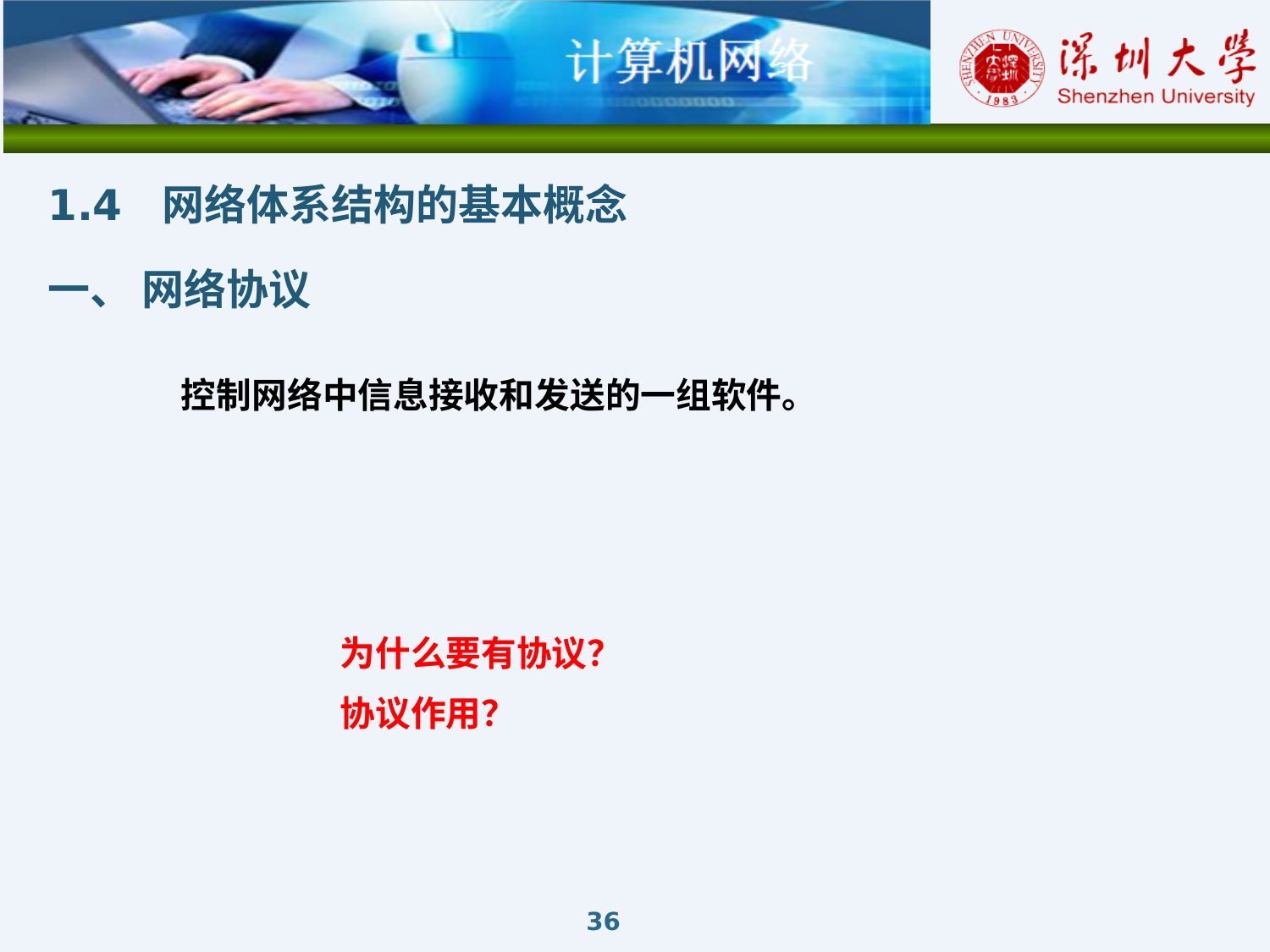

1.4  网络体系结构的基本概念
一、 网络协议

控制网络中信息接收和发送的一组软件。

为什么要有协议？
协议作用？
36